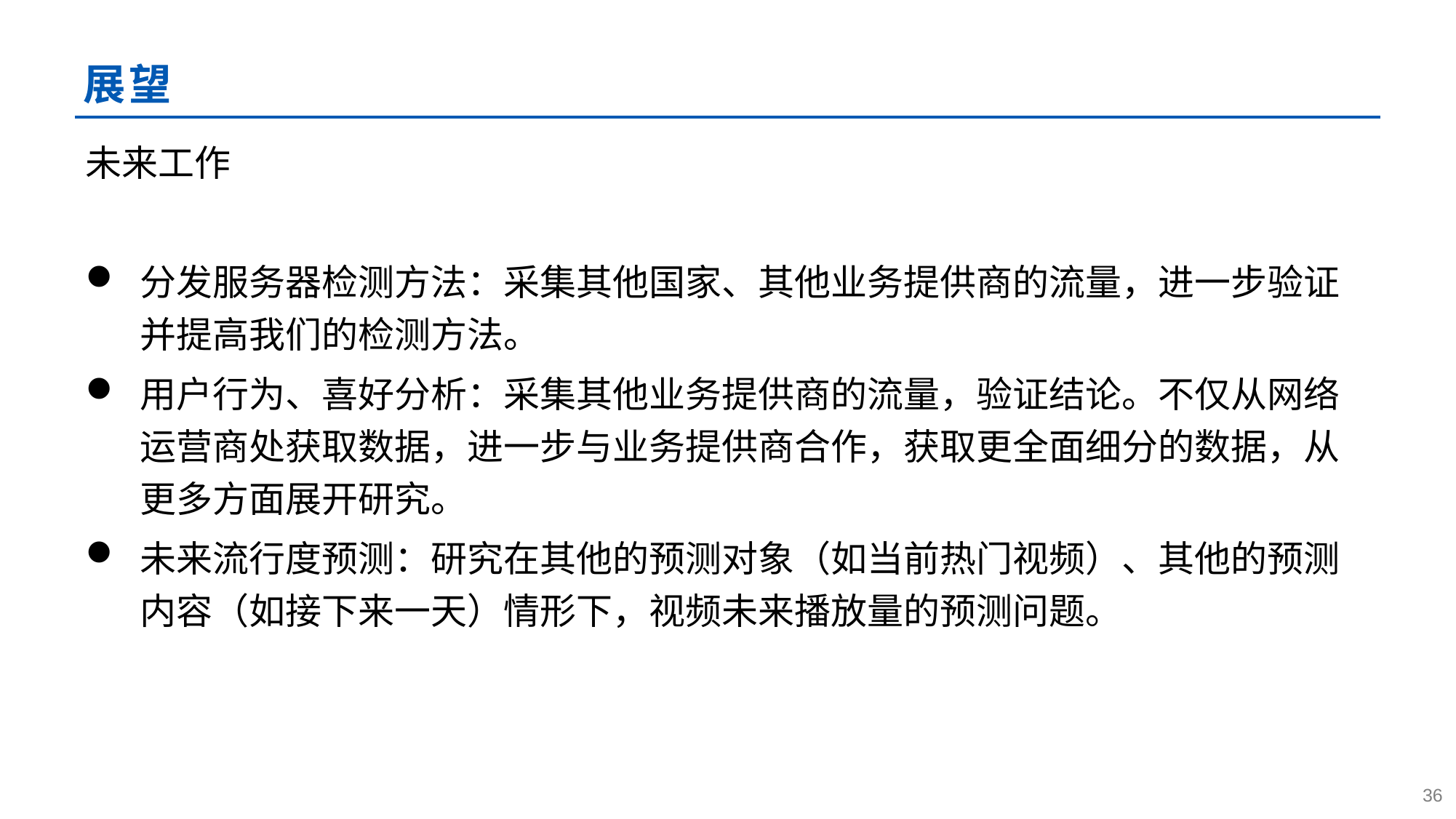

# 展望
未来工作

分发服务器检测方法：采集其他国家、其他业务提供商的流量，进一步验证并提高我们的检测方法。
用户行为、喜好分析：采集其他业务提供商的流量，验证结论。不仅从网络运营商处获取数据，进一步与业务提供商合作，获取更全面细分的数据，从更多方面展开研究。
未来流行度预测：研究在其他的预测对象（如当前热门视频）、其他的预测内容（如接下来一天）情形下，视频未来播放量的预测问题。
36